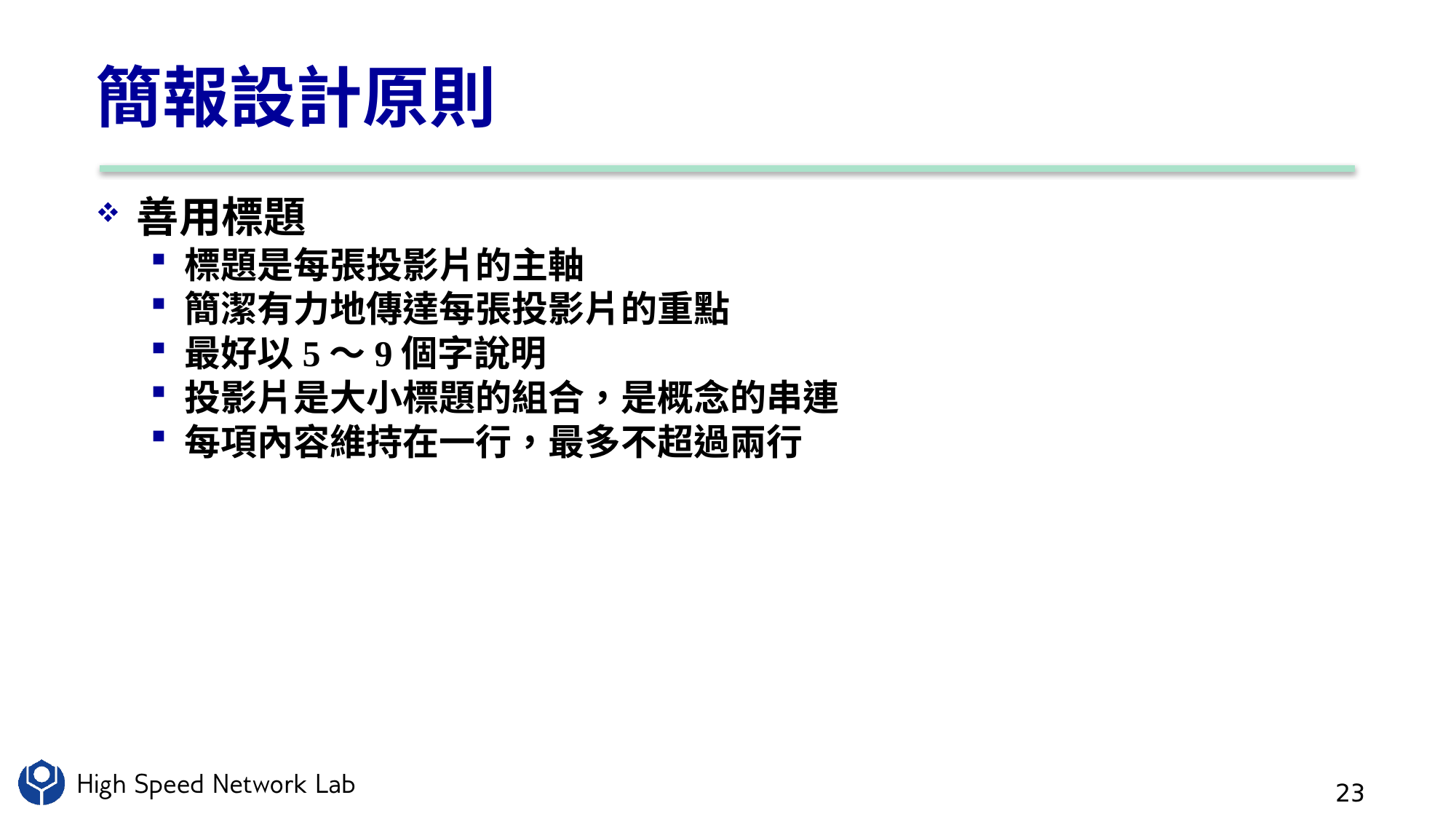

# 簡報設計原則
善用標題
標題是每張投影片的主軸
簡潔有力地傳達每張投影片的重點
最好以5～9個字說明
投影片是大小標題的組合，是概念的串連
每項內容維持在一行，最多不超過兩行
23